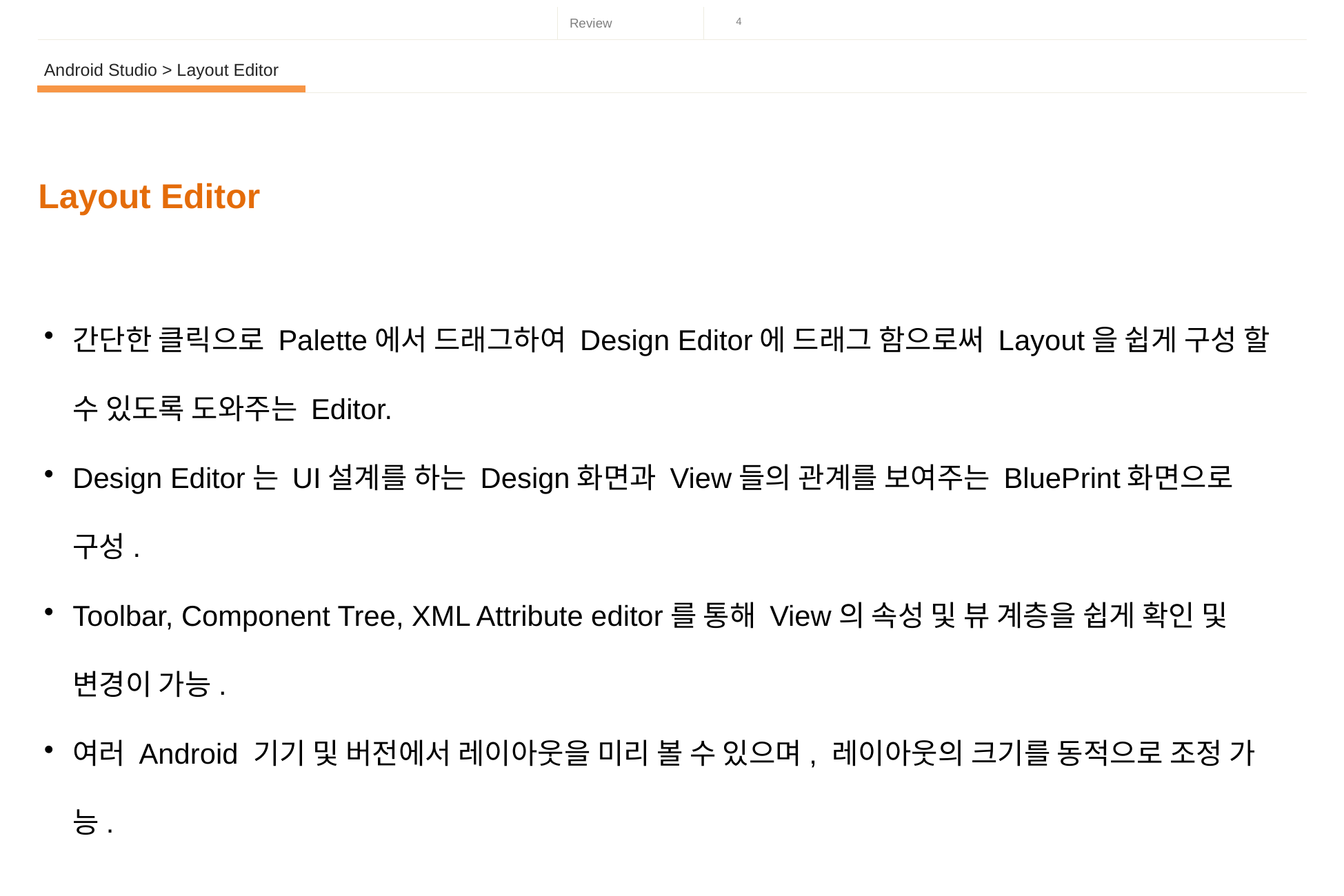

Android Studio > Layout Editor
Layout Editor
간단한 클릭으로 Palette에서 드래그하여 Design Editor에 드래그 함으로써 Layout을 쉽게 구성 할 수 있도록 도와주는 Editor.
Design Editor는 UI설계를 하는 Design화면과 View들의 관계를 보여주는 BluePrint화면으로 구성.
Toolbar, Component Tree, XML Attribute editor를 통해 View의 속성 및 뷰 계층을 쉽게 확인 및 변경이 가능.
여러 Android 기기 및 버전에서 레이아웃을 미리 볼 수 있으며, 레이아웃의 크기를 동적으로 조정 가능.